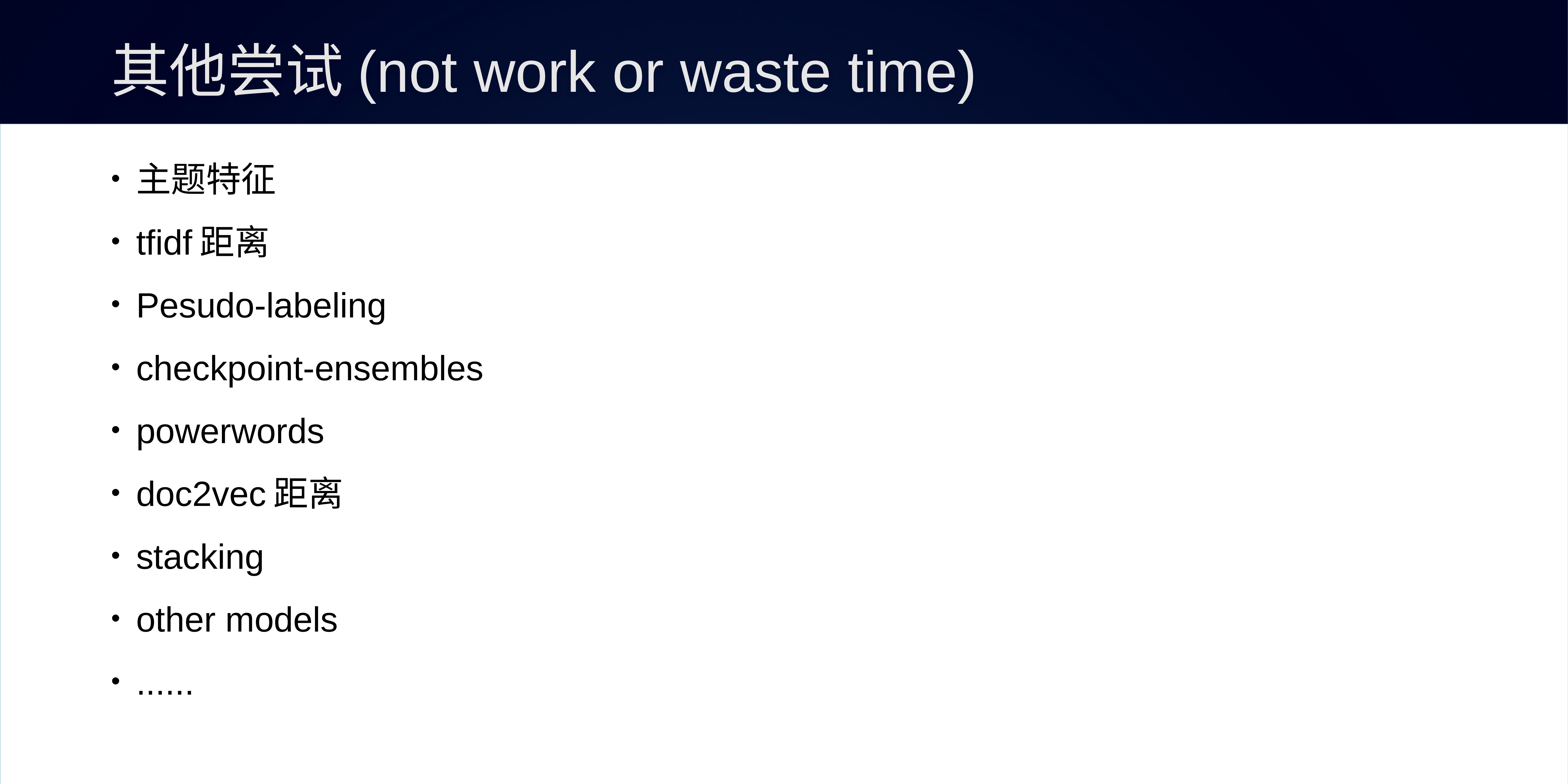

# 其他尝试(not work or waste time)
主题特征
tfidf距离
Pesudo-labeling
checkpoint-ensembles
powerwords
doc2vec距离
stacking
other models
......